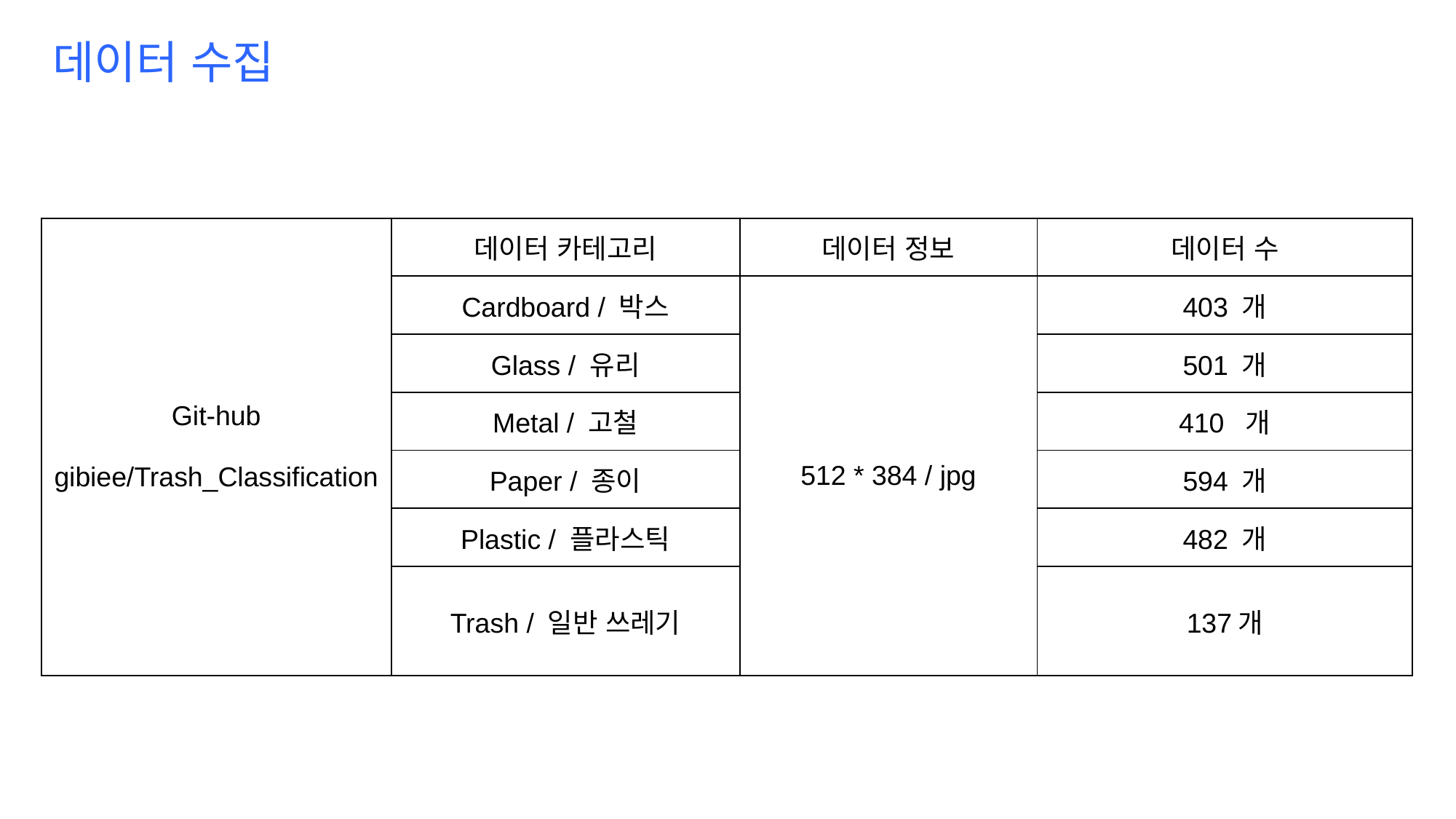

데이터 수집
| Git-hub gibiee/Trash\_Classification | 데이터 카테고리 | 데이터 정보 | 데이터 수 |
| --- | --- | --- | --- |
|  | Cardboard / 박스 | 512 \* 384 / jpg | 403 개 |
|  | Glass / 유리 | 512 \* 384 / jpg | 501 개 |
|  | Metal / 고철 | 512 \* 384 / jpg | 410 개 |
|  | Paper / 종이 | 512 \* 384 / jpg | 594 개 |
|  | Plastic / 플라스틱 | 512 \* 384 / jpg | 482 개 |
|  | Trash / 일반 쓰레기 | 512 \* 384 / jpg | 137개 |